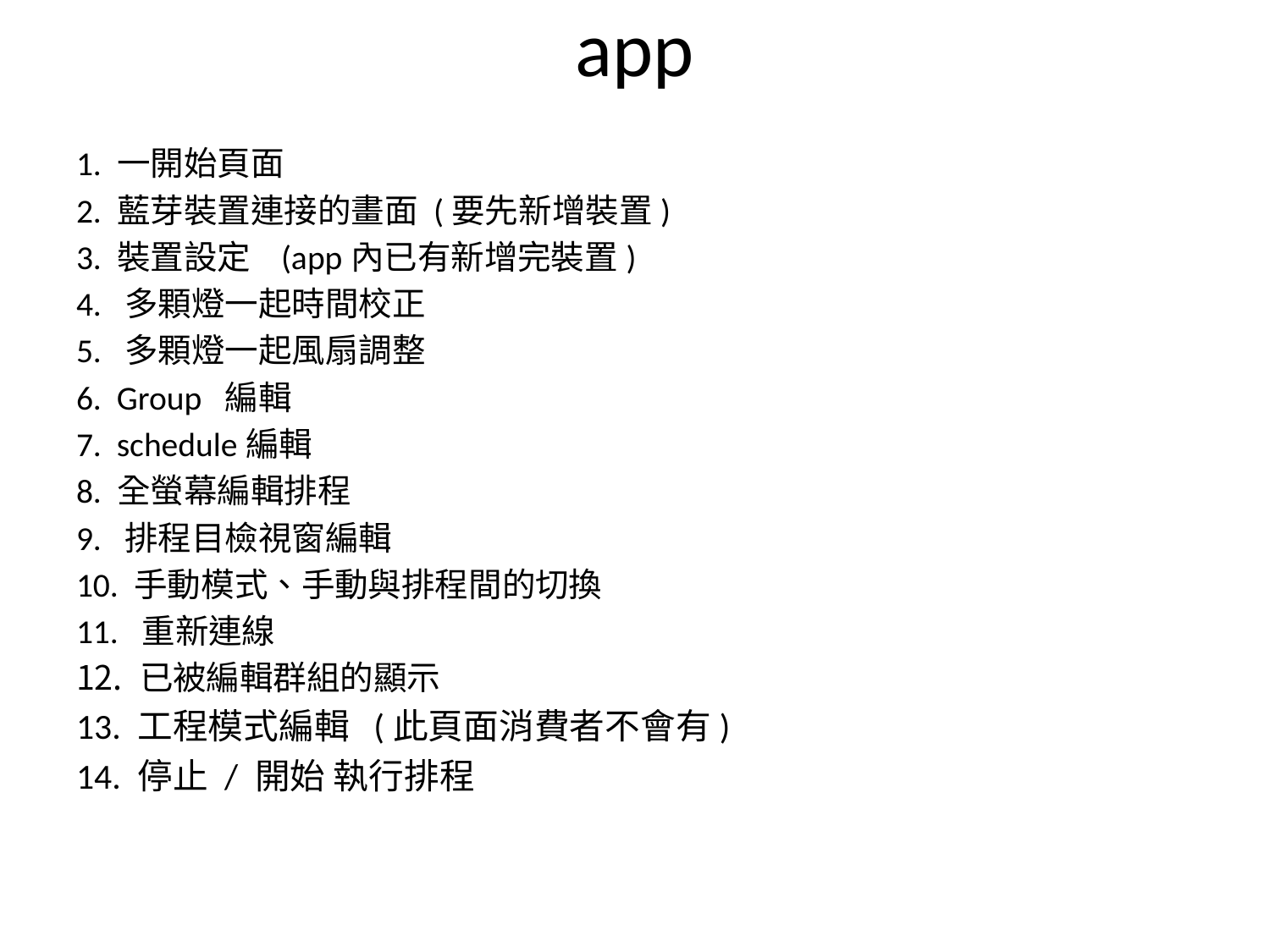

# app
1. 一開始頁面
2. 藍芽裝置連接的畫面 (要先新增裝置)
3. 裝置設定   (app內已有新增完裝置)
4.  多顆燈一起時間校正
5.  多顆燈一起風扇調整
6.  Group  編輯
7.  schedule編輯
8. 全螢幕編輯排程
9.  排程目檢視窗編輯
10. 手動模式、手動與排程間的切換
11.  重新連線
已被編輯群組的顯示
13. 工程模式編輯  (此頁面消費者不會有)
14. 停止 / 開始 執行排程